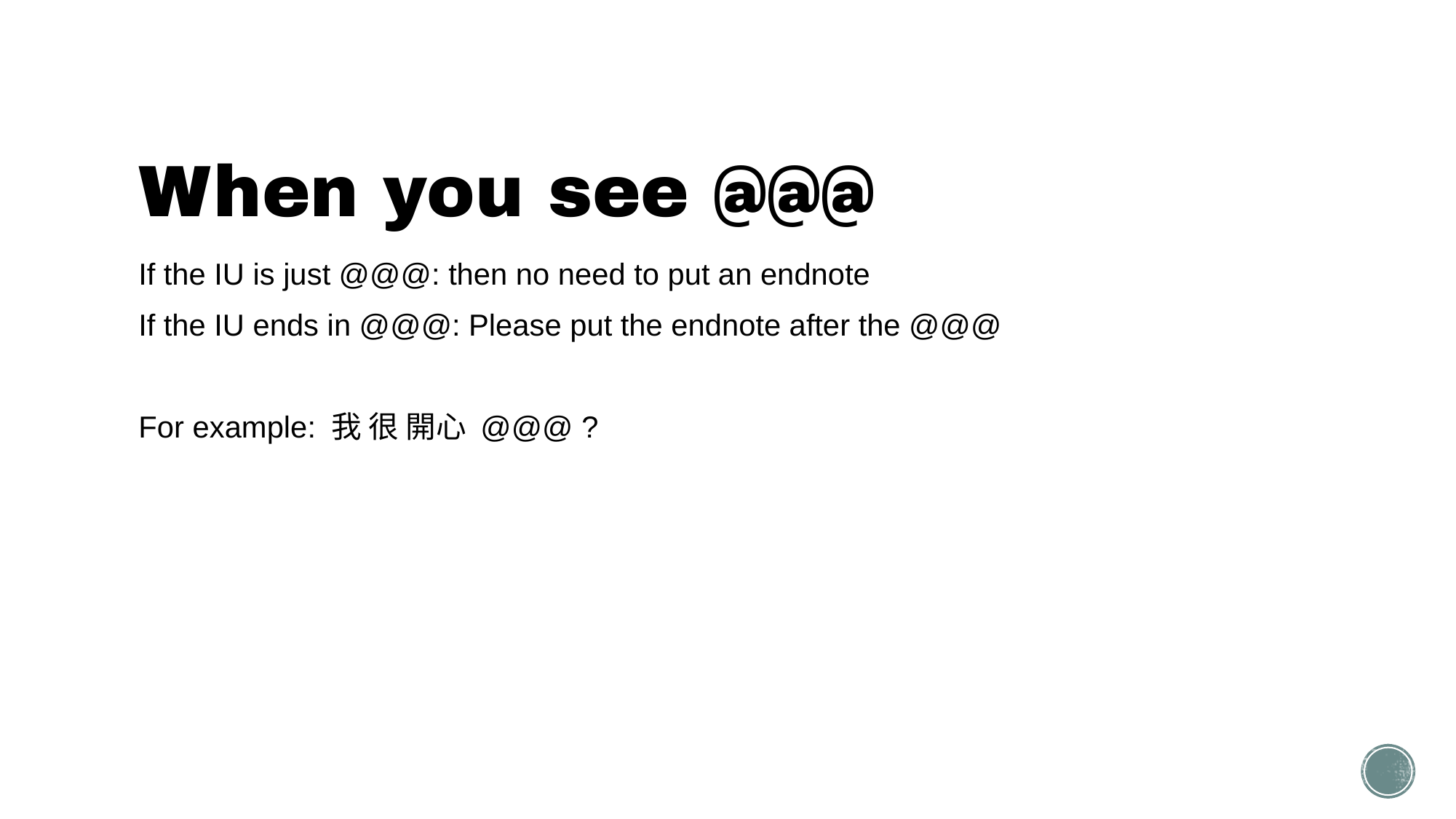

# When you see @@@
If the IU is just @@@: then no need to put an endnote
If the IU ends in @@@: Please put the endnote after the @@@

For example: 我 很 開心 @@@ ?